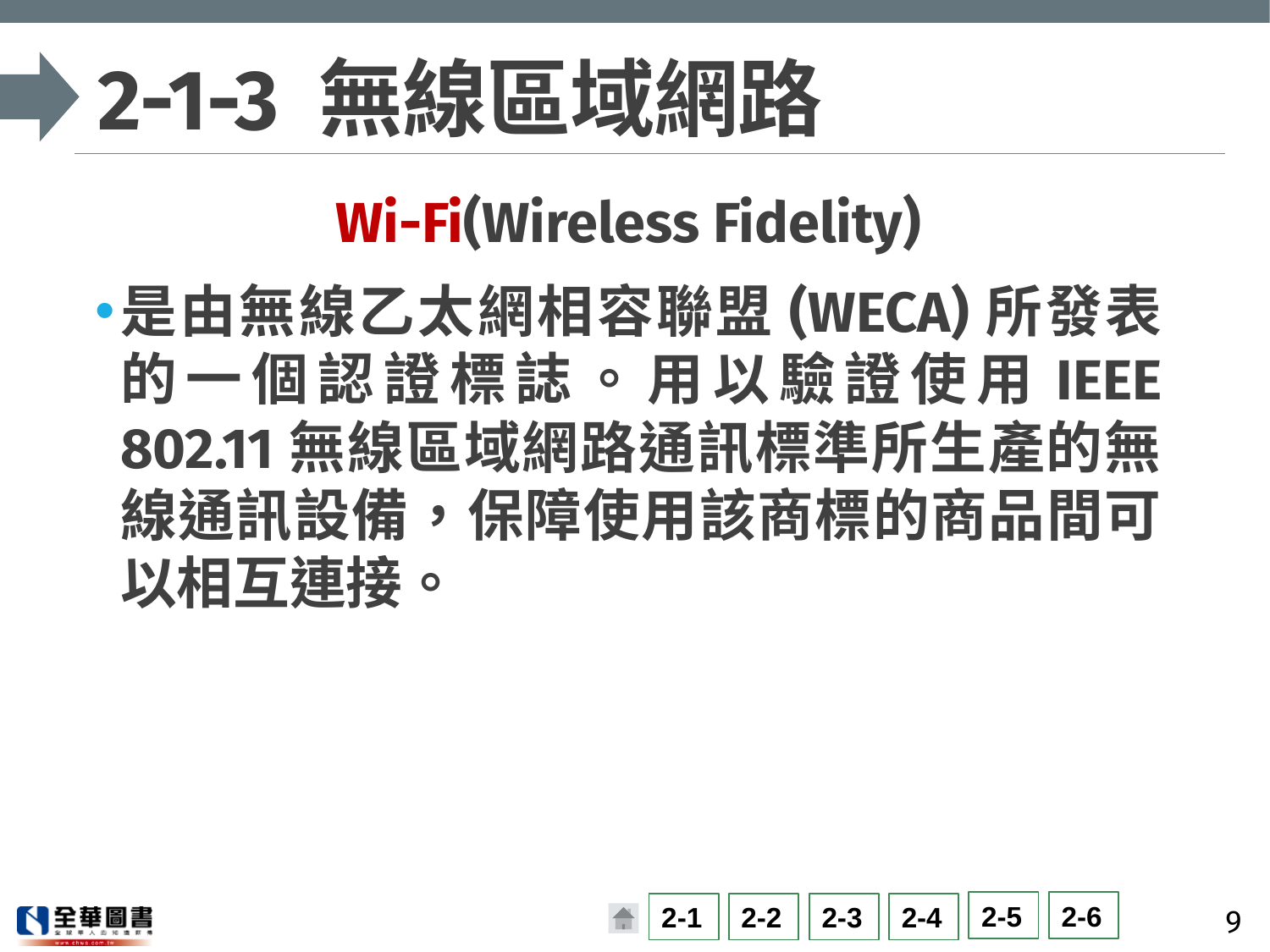

# 2-1-3 無線區域網路
Wi-Fi(Wireless Fidelity)
是由無線乙太網相容聯盟(WECA)所發表的一個認證標誌。用以驗證使用IEEE 802.11無線區域網路通訊標準所生產的無線通訊設備，保障使用該商標的商品間可以相互連接。
9